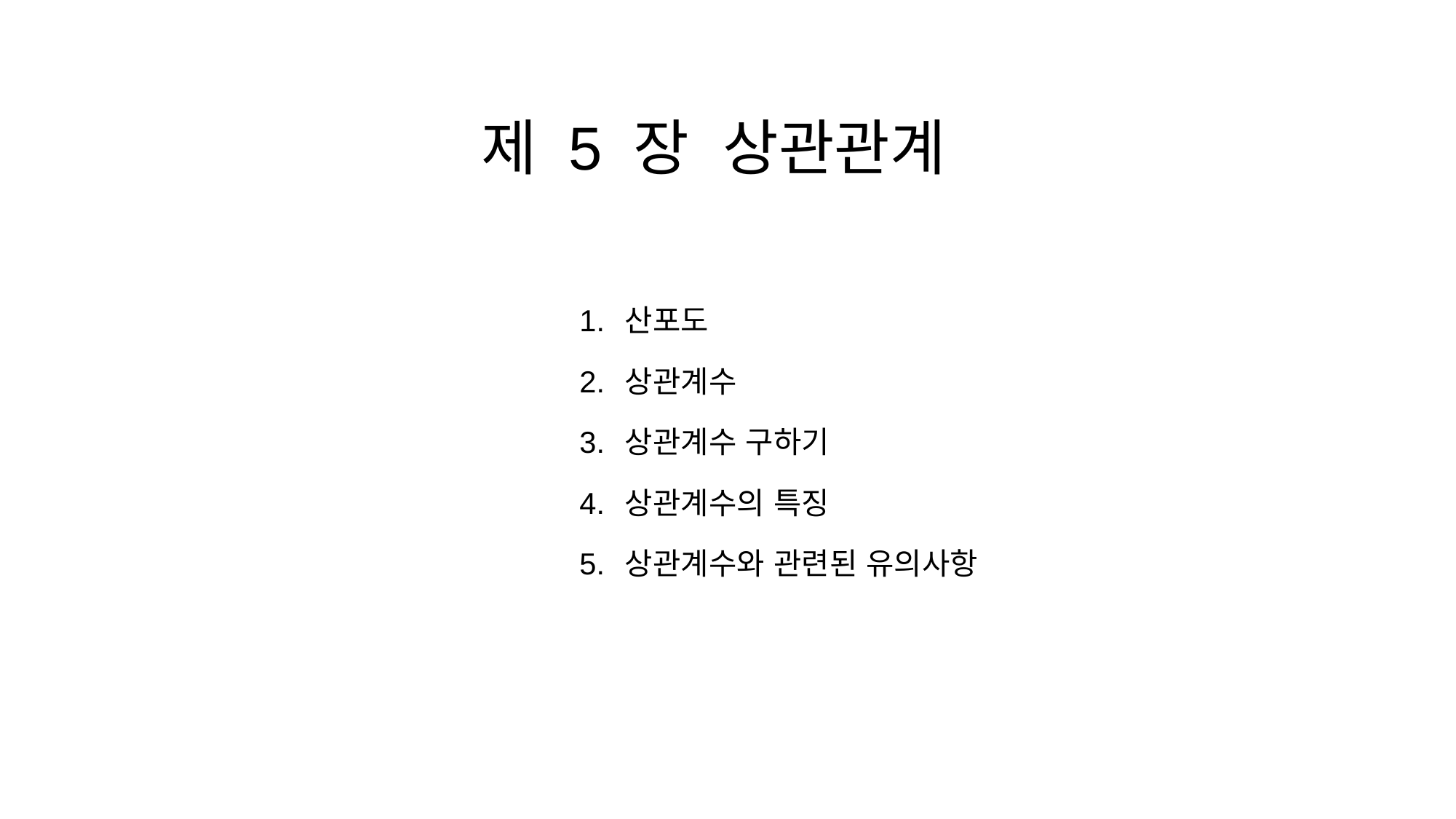

제 5 장  상관관계
산포도
상관계수
상관계수 구하기
상관계수의 특징
상관계수와 관련된 유의사항